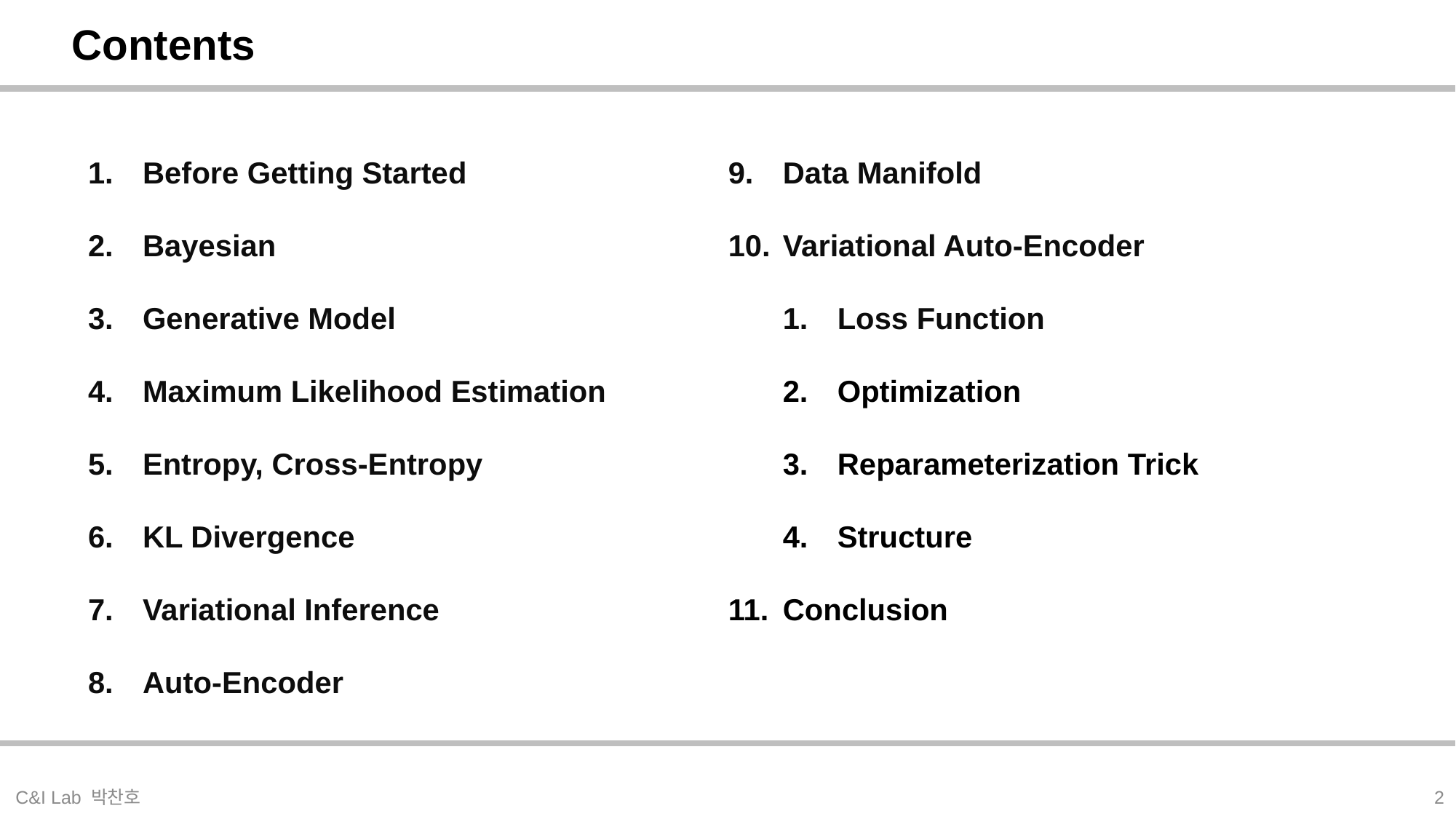

| Contents |
| --- |
Before Getting Started
Bayesian
Generative Model
Maximum Likelihood Estimation
Entropy, Cross-Entropy
KL Divergence
Variational Inference
Auto-Encoder

Data Manifold
Variational Auto-Encoder
Loss Function
Optimization
Reparameterization Trick
Structure
Conclusion

|  |
| --- |
2
C&I Lab 박찬호